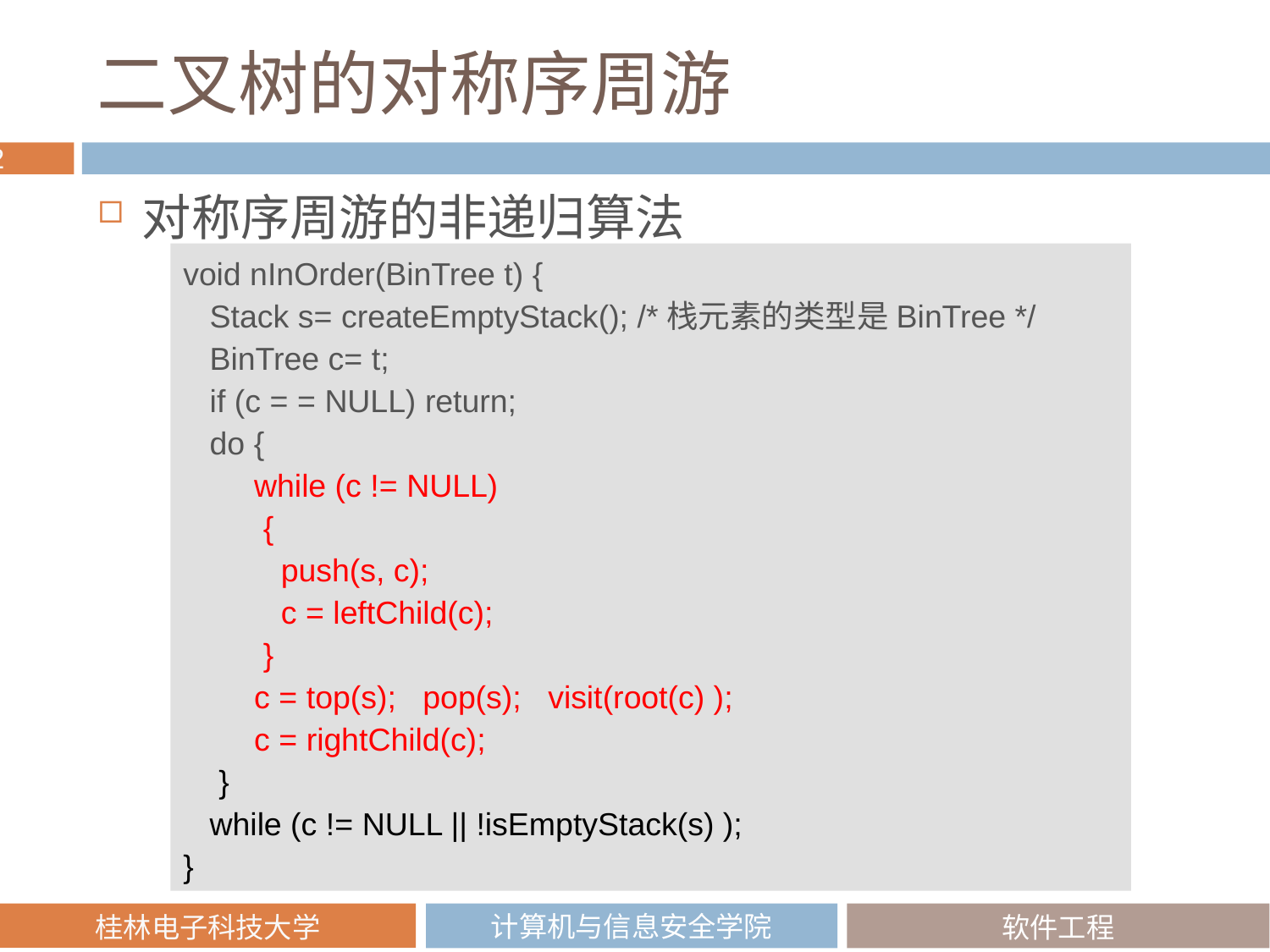

# 二叉树的对称序周游
对称序周游的非递归算法
void nInOrder(BinTree t) {
   Stack s= createEmptyStack(); /*栈元素的类型是BinTree */
   BinTree c= t;
   if (c = = NULL) return;
   do {
        while (c != NULL)
         {
           push(s, c);
           c = leftChild(c);
         }
        c = top(s);   pop(s);   visit(root(c) );
        c = rightChild(c);
    }
   while (c != NULL || !isEmptyStack(s) );
}